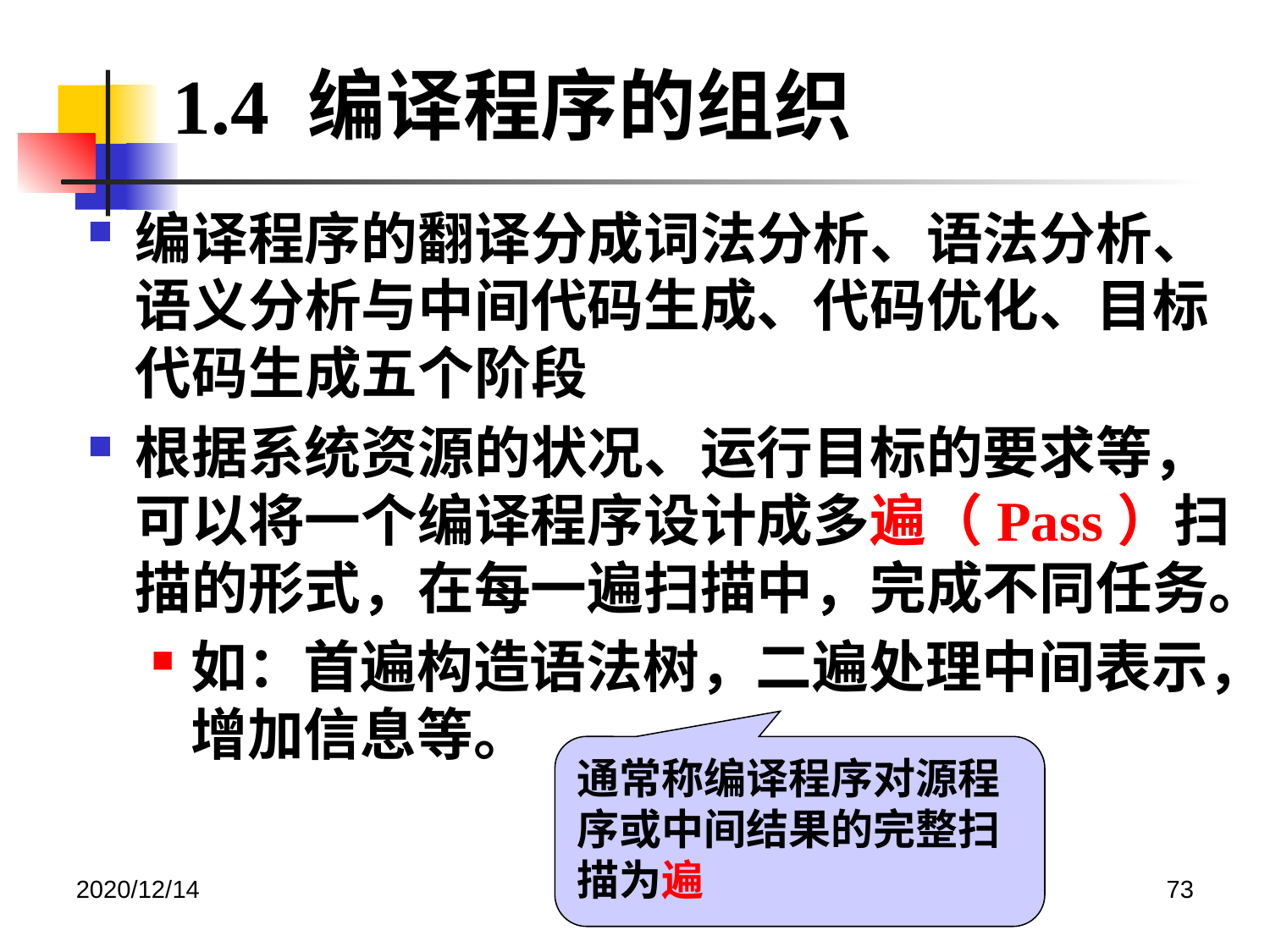

1.4 编译程序的组织
编译程序的翻译分成词法分析、语法分析、语义分析与中间代码生成、代码优化、目标代码生成五个阶段
根据系统资源的状况、运行目标的要求等，可以将一个编译程序设计成多遍（Pass）扫描的形式，在每一遍扫描中，完成不同任务。
如：首遍构造语法树，二遍处理中间表示，增加信息等。
通常称编译程序对源程序或中间结果的完整扫描为遍
2020/12/14
73